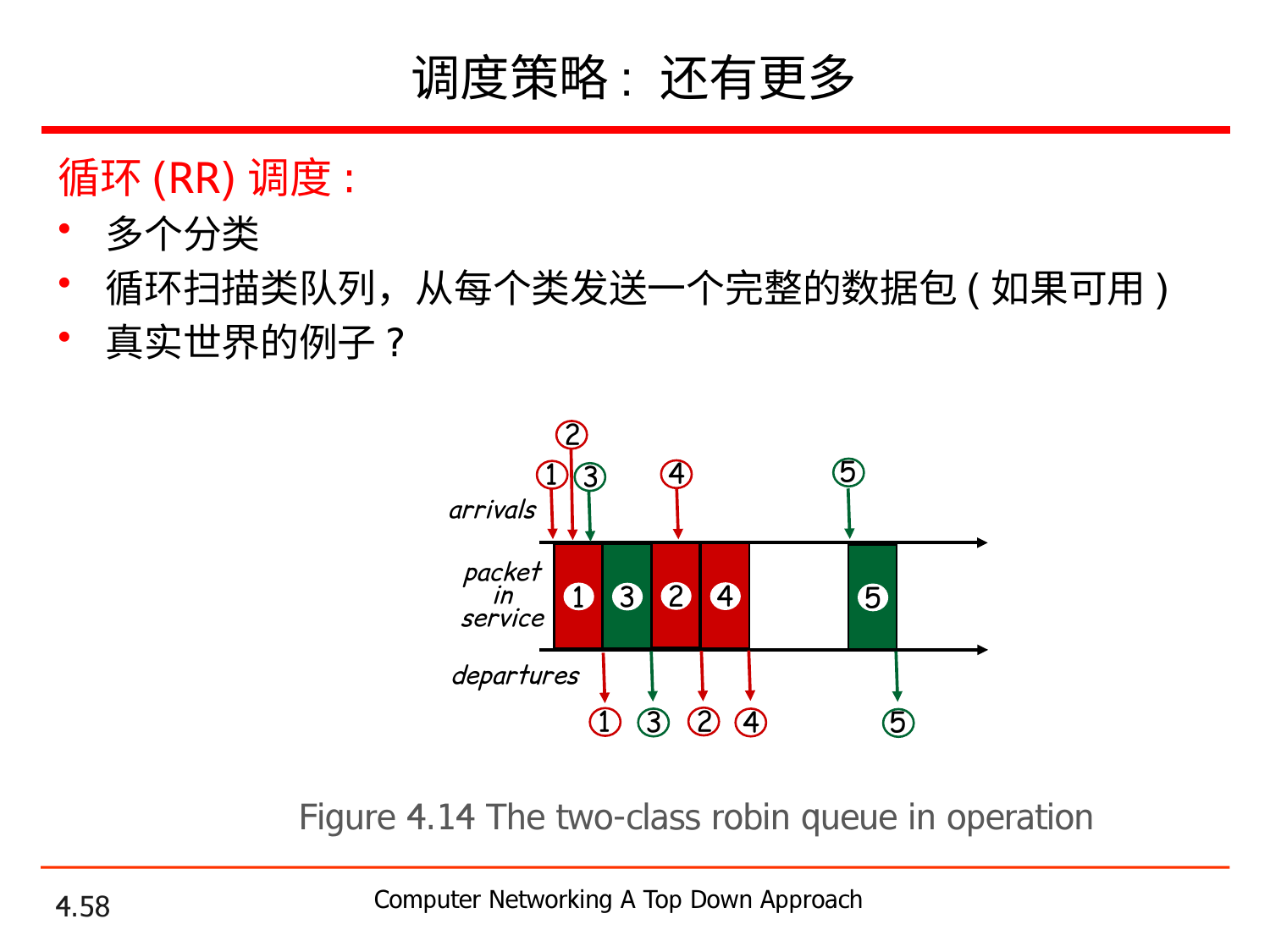

# 调度策略: 还有更多
循环(RR)调度:
多个分类
循环扫描类队列，从每个类发送一个完整的数据包(如果可用)
真实世界的例子?
2

5

4

1

3

arrivals

2

4

1

3

5

packet in service
4

2

5

1

departures
3

Figure 4.14 The two-class robin queue in operation